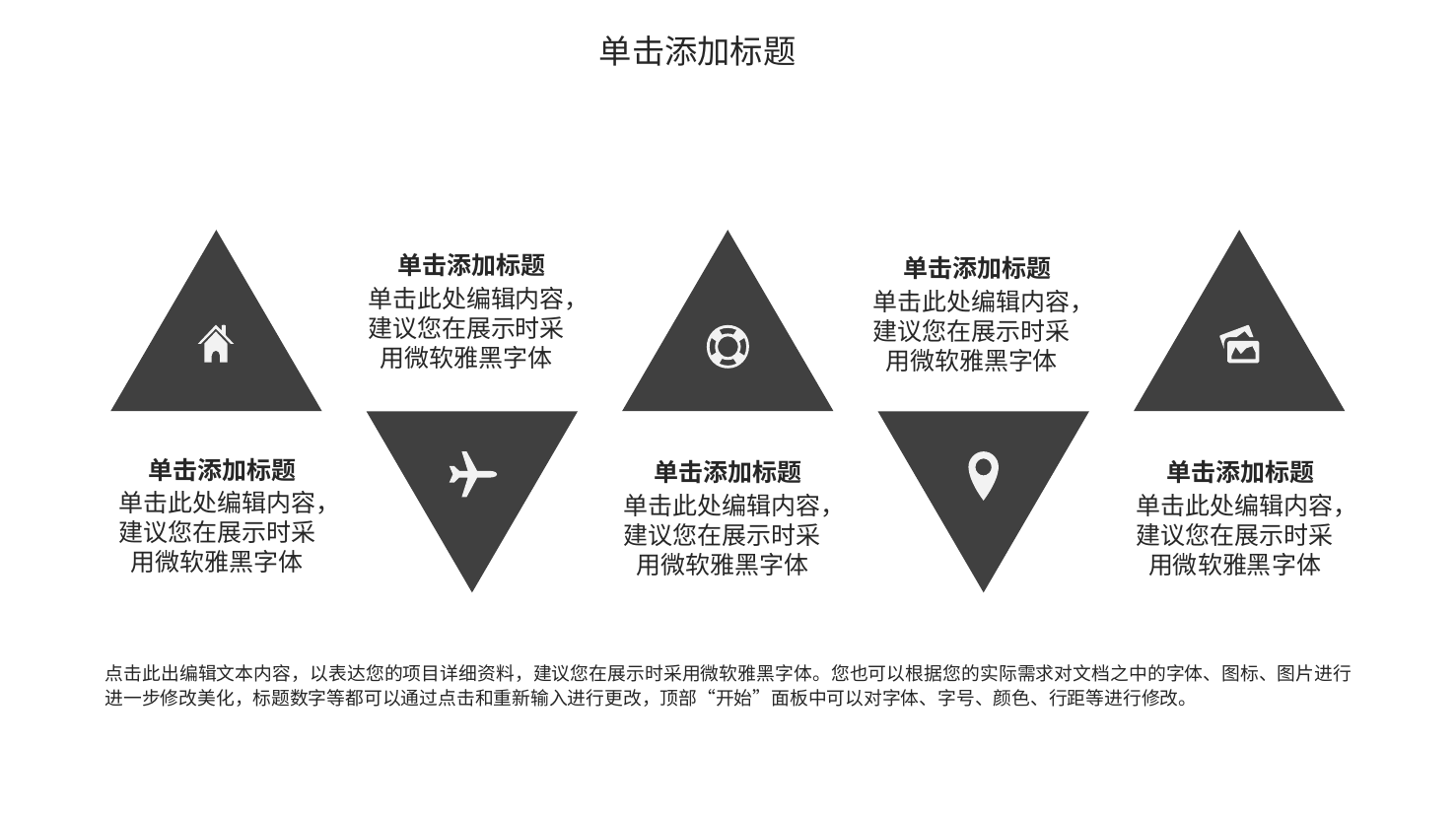

单击添加标题

单击添加标题
单击添加标题
单击此处编辑内容，建议您在展示时采用微软雅黑字体
单击此处编辑内容，建议您在展示时采用微软雅黑字体

单击添加标题

单击添加标题
单击添加标题
单击此处编辑内容，建议您在展示时采用微软雅黑字体
单击此处编辑内容，建议您在展示时采用微软雅黑字体
单击此处编辑内容，建议您在展示时采用微软雅黑字体
点击此出编辑文本内容，以表达您的项目详细资料，建议您在展示时采用微软雅黑字体。您也可以根据您的实际需求对文档之中的字体、图标、图片进行进一步修改美化，标题数字等都可以通过点击和重新输入进行更改，顶部“开始”面板中可以对字体、字号、颜色、行距等进行修改。